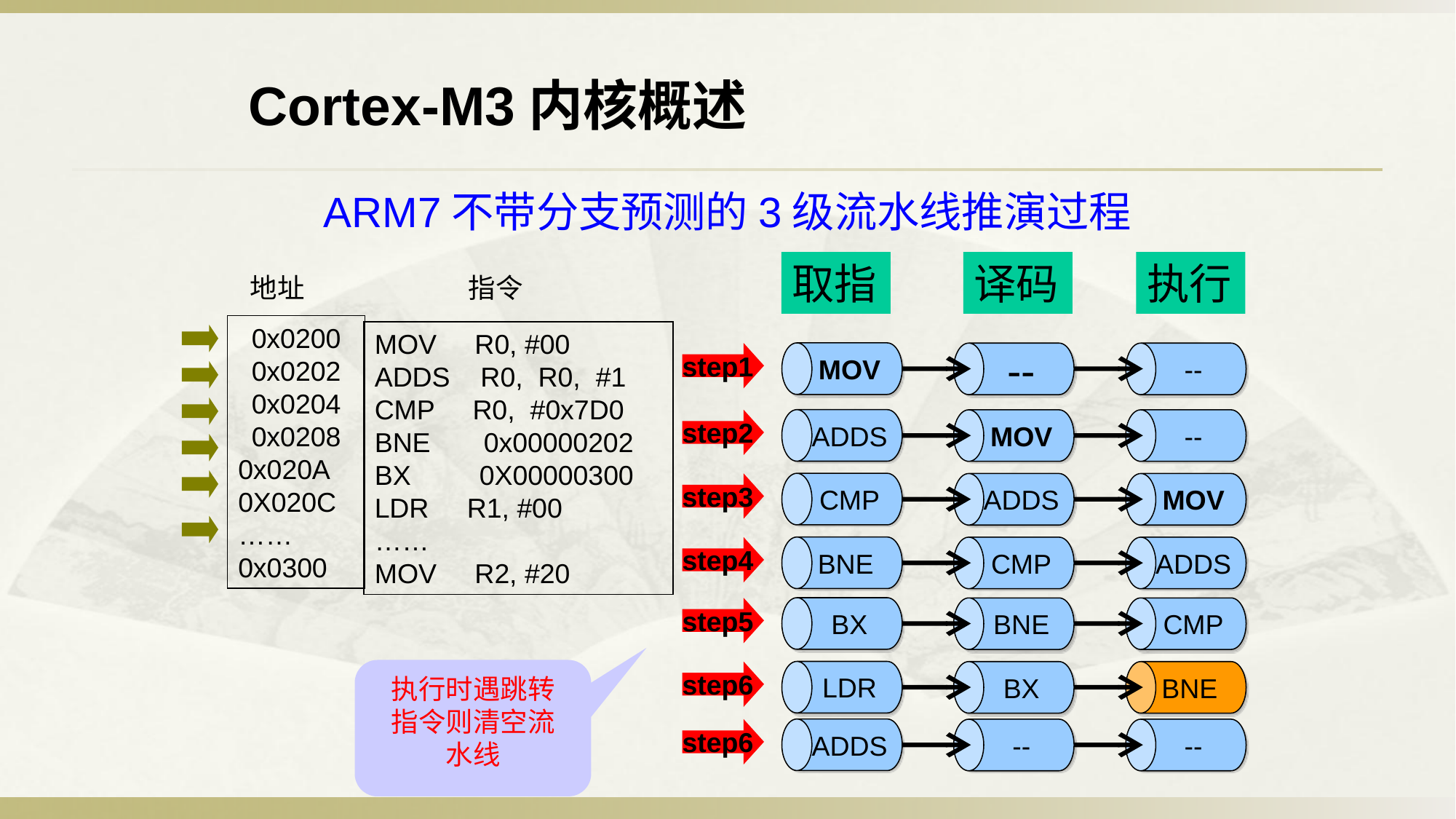

Cortex-M3内核概述
# ARM7不带分支预测的3级流水线推演过程
取指
译码
执行
地址
指令
0x0200
0x0202
0x0204
0x0208
0x020A
0X020C
……
0x0300
MOV     R0, #00
ADDS    R0,  R0,  #1
CMP     R0,  #0x7D0
BNE       0x00000202
BX         0X00000300
LDR     R1, #00
……
MOV     R2, #20

step1
MOV
--
--

step2
ADDS
MOV
--

step3
CMP
ADDS
MOV

step4
BNE
CMP
ADDS

step5
BX
BNE
CMP

执行时遇跳转
指令则清空流
水线
step6
LDR
BX
BNE

step6
ADDS
--
--